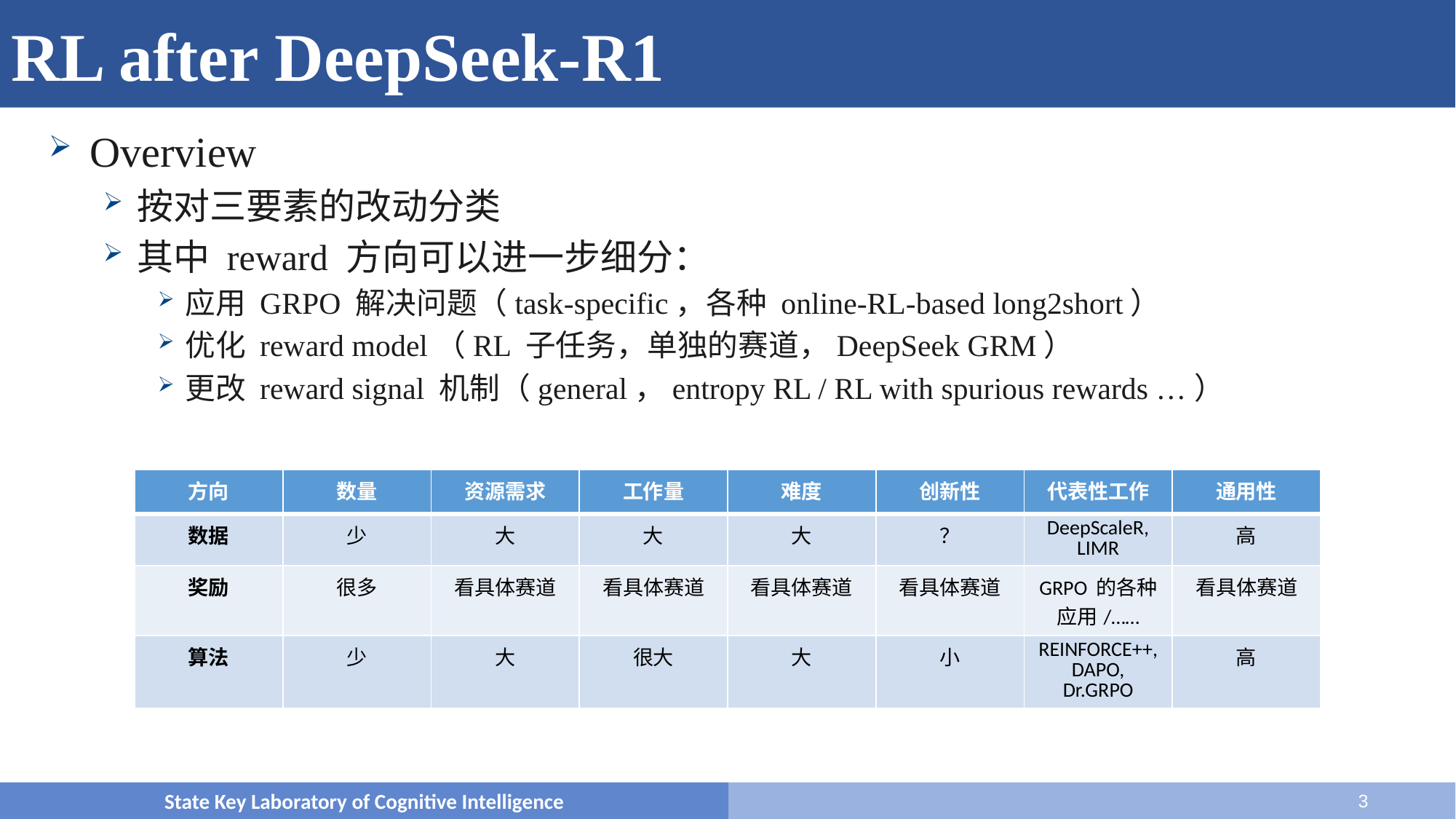

# 概览
RL after DeepSeek-R1
Overview
按对三要素的改动分类
其中 reward 方向可以进一步细分：
应用 GRPO 解决问题（task-specific，各种 online-RL-based long2short）
优化 reward model（RL 子任务，单独的赛道，DeepSeek GRM）
更改 reward signal 机制（general，entropy RL / RL with spurious rewards …）

| 方向 | 数量 | 资源需求 | 工作量 | 难度 | 创新性 | 代表性工作 | 通用性 |
| --- | --- | --- | --- | --- | --- | --- | --- |
| 数据 | 少 | 大 | 大 | 大 | ？ | DeepScaleR, LIMR | 高 |
| 奖励 | 很多 | 看具体赛道 | 看具体赛道 | 看具体赛道 | 看具体赛道 | GRPO 的各种应用/…… | 看具体赛道 |
| 算法 | 少 | 大 | 很大 | 大 | 小 | REINFORCE++, DAPO, Dr.GRPO | 高 |
State Key Laboratory of Cognitive Intelligence
3